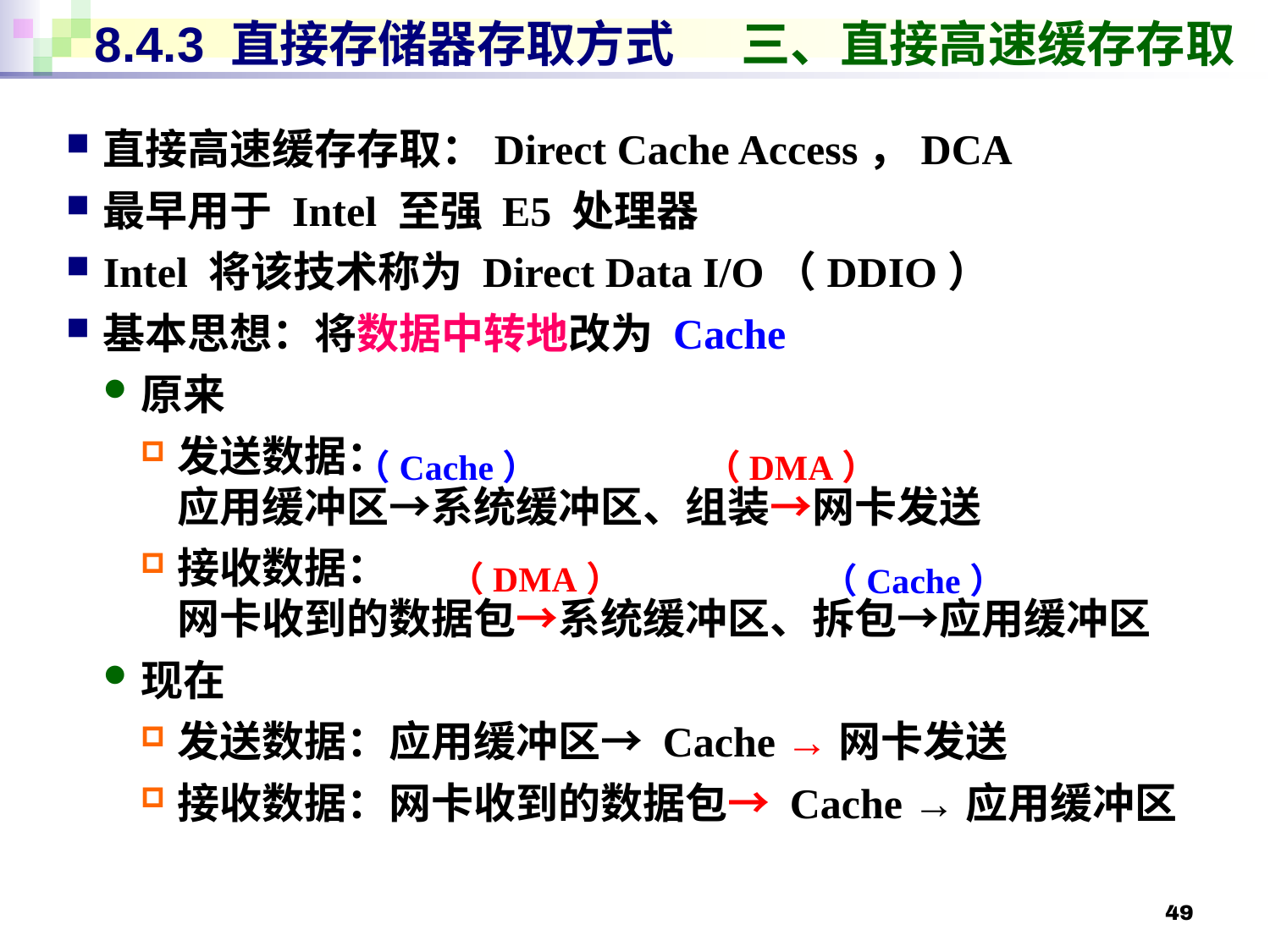

# 8.4.3 直接存储器存取方式      三、直接高速缓存存取
直接高速缓存存取：Direct Cache Access，DCA
最早用于 Intel 至强 E5 处理器
Intel 将该技术称为 Direct Data I/O（DDIO）
基本思想：将数据中转地改为 Cache
原来
发送数据：
应用缓冲区→系统缓冲区、组装→网卡发送
接收数据：
网卡收到的数据包→系统缓冲区、拆包→应用缓冲区
现在
发送数据：应用缓冲区→ Cache →网卡发送
接收数据：网卡收到的数据包→ Cache →应用缓冲区
（Cache）
（DMA）
（DMA）
（Cache）
49